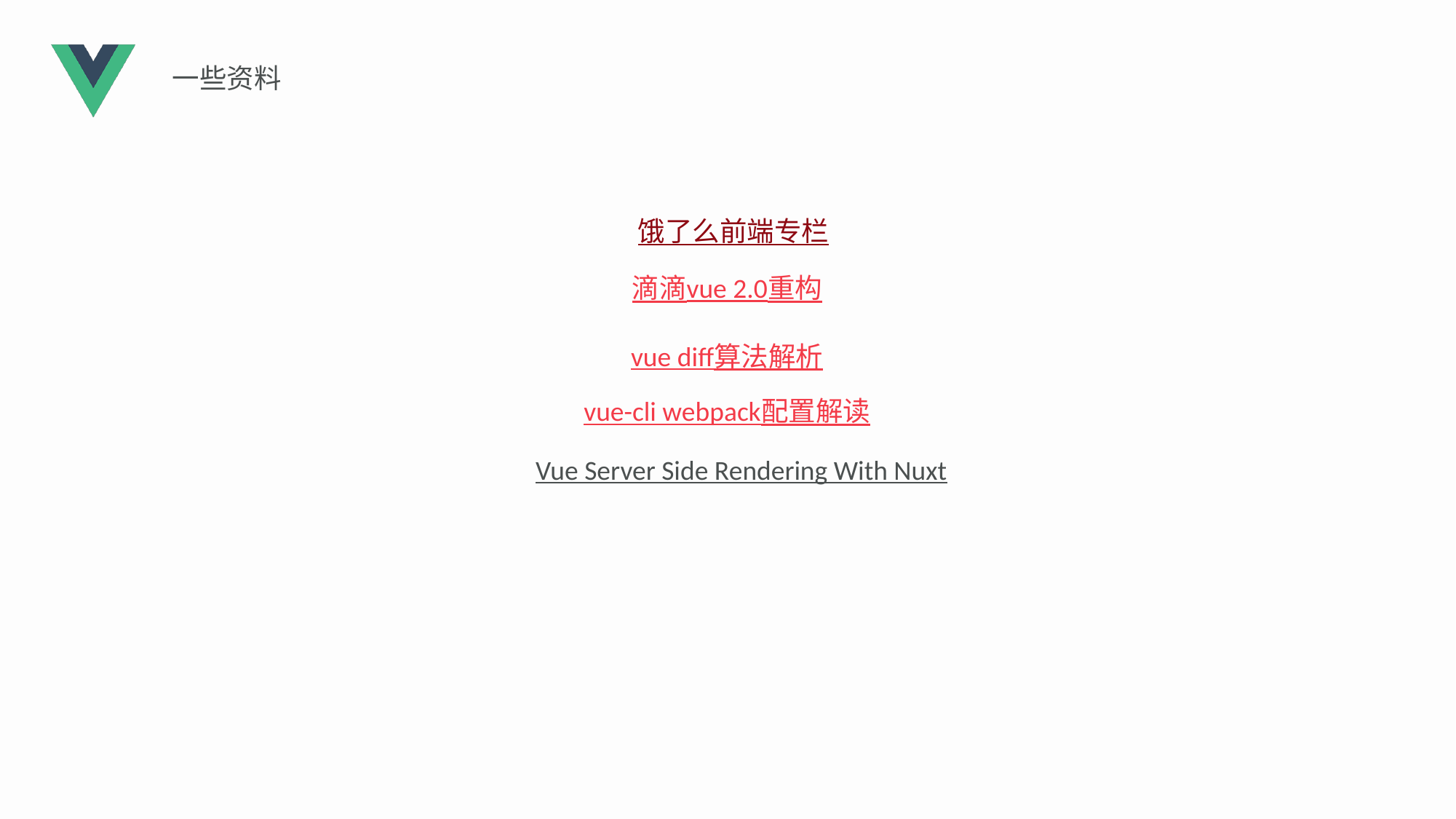

一些资料
 饿了么前端专栏
滴滴vue 2.0重构

vue diff算法解析

vue-cli webpack配置解读
Vue Server Side Rendering With Nuxt